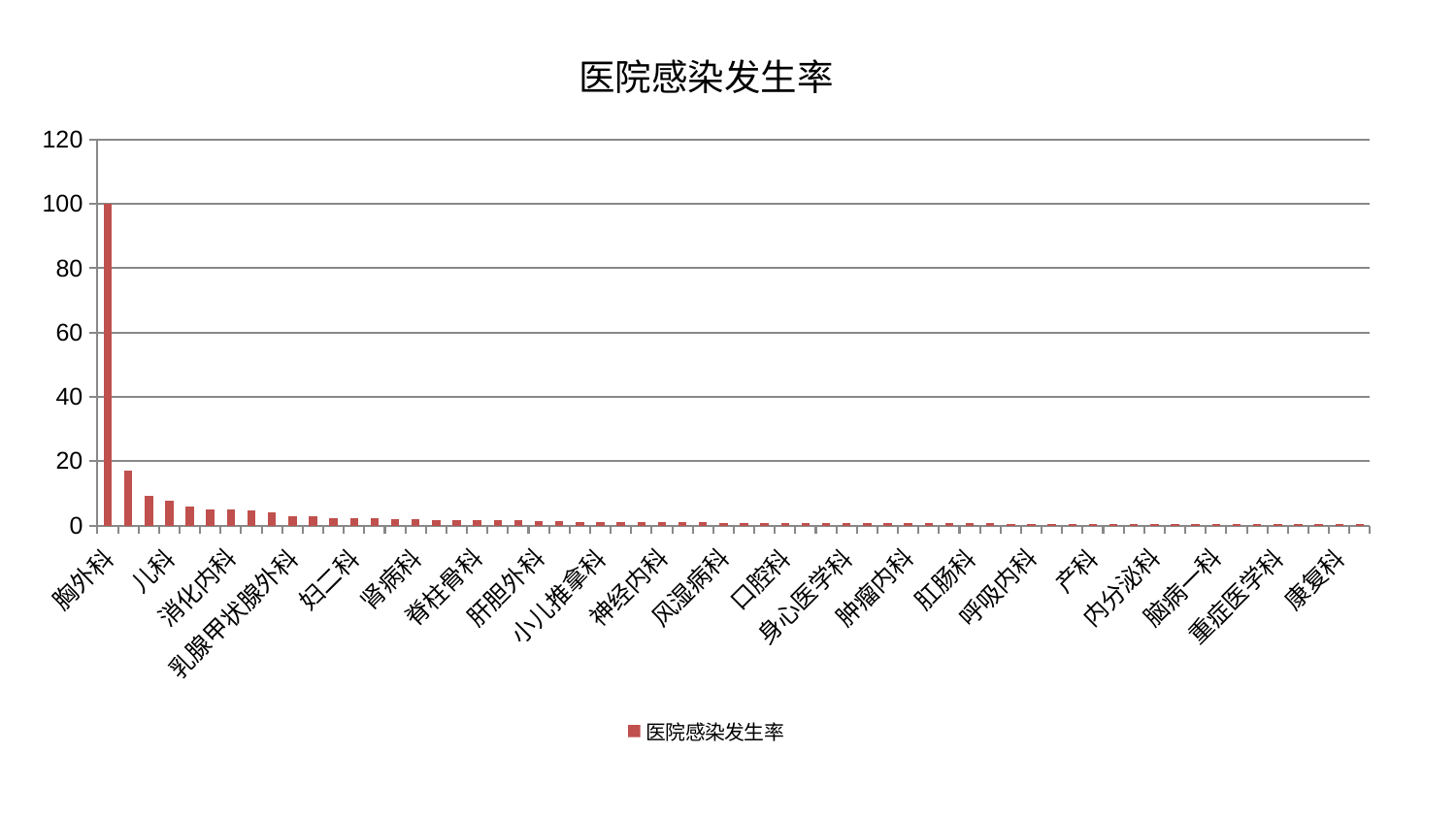

### Chart: 医院感染发生率

| Category | 医院感染发生率 |
|---|---|
| 胸外科 | 100.0 |
| 东区重症医学科 | 17.126894855243954 |
| 肝病科 | 9.131405335551626 |
| 儿科 | 7.675325818748862 |
| 美容皮肤科 | 5.812236381902194 |
| 妇科妇二科合并 | 5.082041957531388 |
| 消化内科 | 4.8393537576863235 |
| 综合内科 | 4.5278756028670415 |
| 妇科 | 4.195943087112584 |
| 乳腺甲状腺外科 | 2.7937748871949104 |
| 泌尿外科 | 2.7923161151923663 |
| 医院 | 2.349848332803114 |
| 妇二科 | 2.321002796373764 |
| 治未病中心 | 2.182080058394265 |
| 脑病二科 | 1.9647960515500211 |
| 肾病科 | 1.9116689701098368 |
| 心血管内科 | 1.7034260183266523 |
| 东区肾病科 | 1.7032527826973642 |
| 脊柱骨科 | 1.6673124606152367 |
| 运动损伤骨科 | 1.6006191995010879 |
| 关节骨科 | 1.5868267585580544 |
| 肝胆外科 | 1.2794795265002161 |
| 创伤骨科 | 1.277667733779043 |
| 心病三科 | 1.0972012671465836 |
| 小儿推拿科 | 1.0895200495792416 |
| 西区重症医学科 | 1.053672574593623 |
| 心病二科 | 1.0070817782403514 |
| 神经内科 | 0.9607068080761173 |
| 中医外治中心 | 0.9379139643653892 |
| 神经外科 | 0.9191968276168557 |
| 风湿病科 | 0.8832280744582363 |
| 男科 | 0.8521794294413358 |
| 普通外科 | 0.8196990763896421 |
| 口腔科 | 0.8145419735562207 |
| 皮肤科 | 0.7993353823934286 |
| 周围血管科 | 0.7450678637812091 |
| 身心医学科 | 0.7338134042901738 |
| 眼科 | 0.7152479872844695 |
| 推拿科 | 0.6945977307223471 |
| 肿瘤内科 | 0.6658126105240818 |
| 脾胃科消化科合并 | 0.6649698031564083 |
| 针灸科 | 0.6639964048625425 |
| 肛肠科 | 0.6476366414065595 |
| 心病一科 | 0.6111190691216997 |
| 脑病三科 | 0.5986243018191127 |
| 呼吸内科 | 0.5959392199324809 |
| 肾脏内科 | 0.5688768661104047 |
| 微创骨科 | 0.5375357521182293 |
| 产科 | 0.5220786238222562 |
| 耳鼻喉科 | 0.5053982927066129 |
| 老年医学科 | 0.49871462295658875 |
| 内分泌科 | 0.47339927389322317 |
| 小儿骨科 | 0.46920588526707546 |
| 血液科 | 0.450055779348864 |
| 脑病一科 | 0.44598123099775094 |
| 心病四科 | 0.4377924846607962 |
| 骨科 | 0.4332406436039475 |
| 重症医学科 | 0.4244661577190972 |
| 脾胃病科 | 0.41691387698563126 |
| 中医经典科 | 0.4138385694530388 |
| 康复科 | 0.41247276975108493 |
| 显微骨科 | 0.4114741922344294 |
95